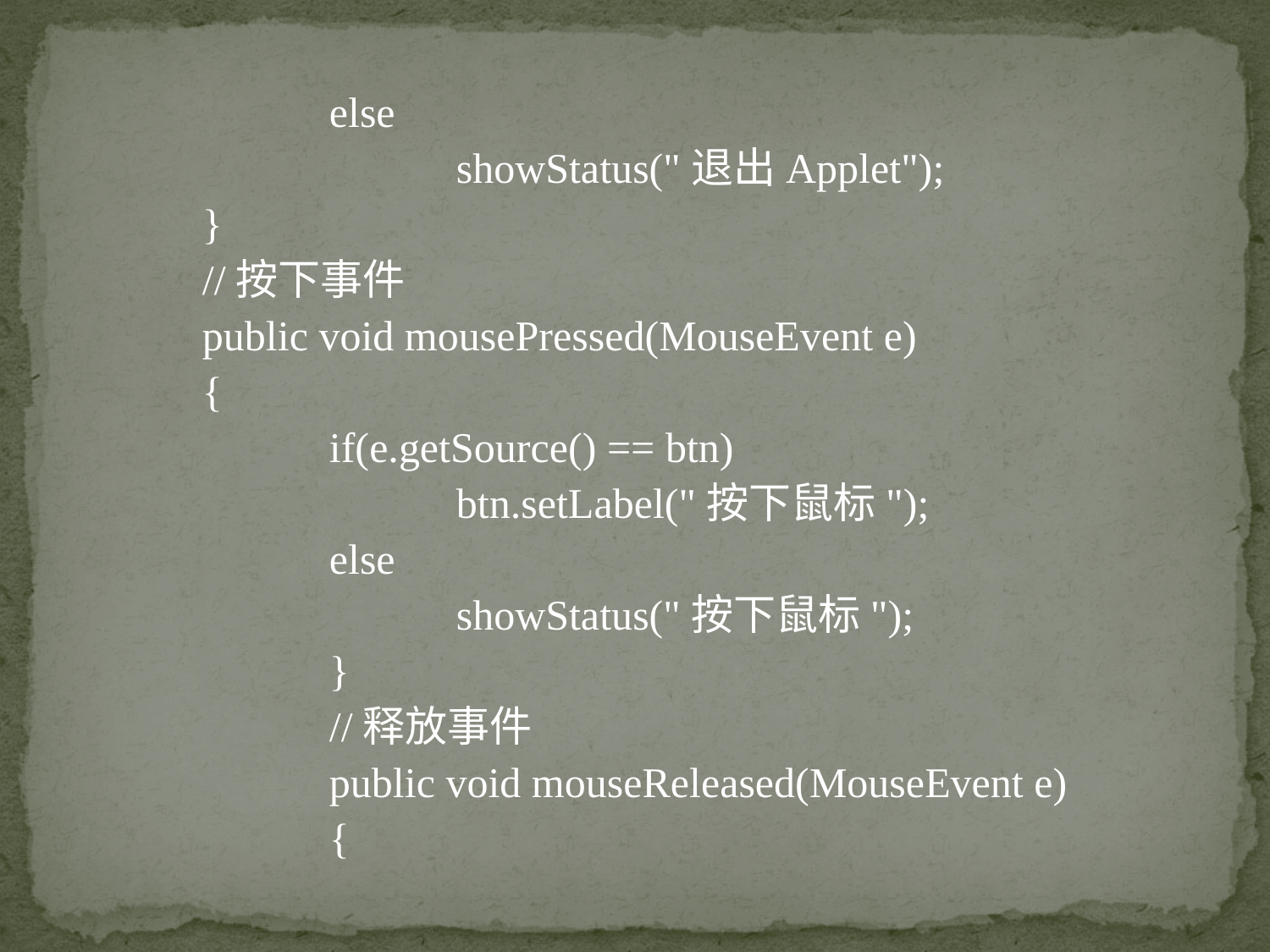

else
		showStatus("退出Applet");
}
//按下事件
public void mousePressed(MouseEvent e)
{
	if(e.getSource() == btn)
		btn.setLabel("按下鼠标");
	else
		showStatus("按下鼠标");
	}
	//释放事件
	public void mouseReleased(MouseEvent e)
	{